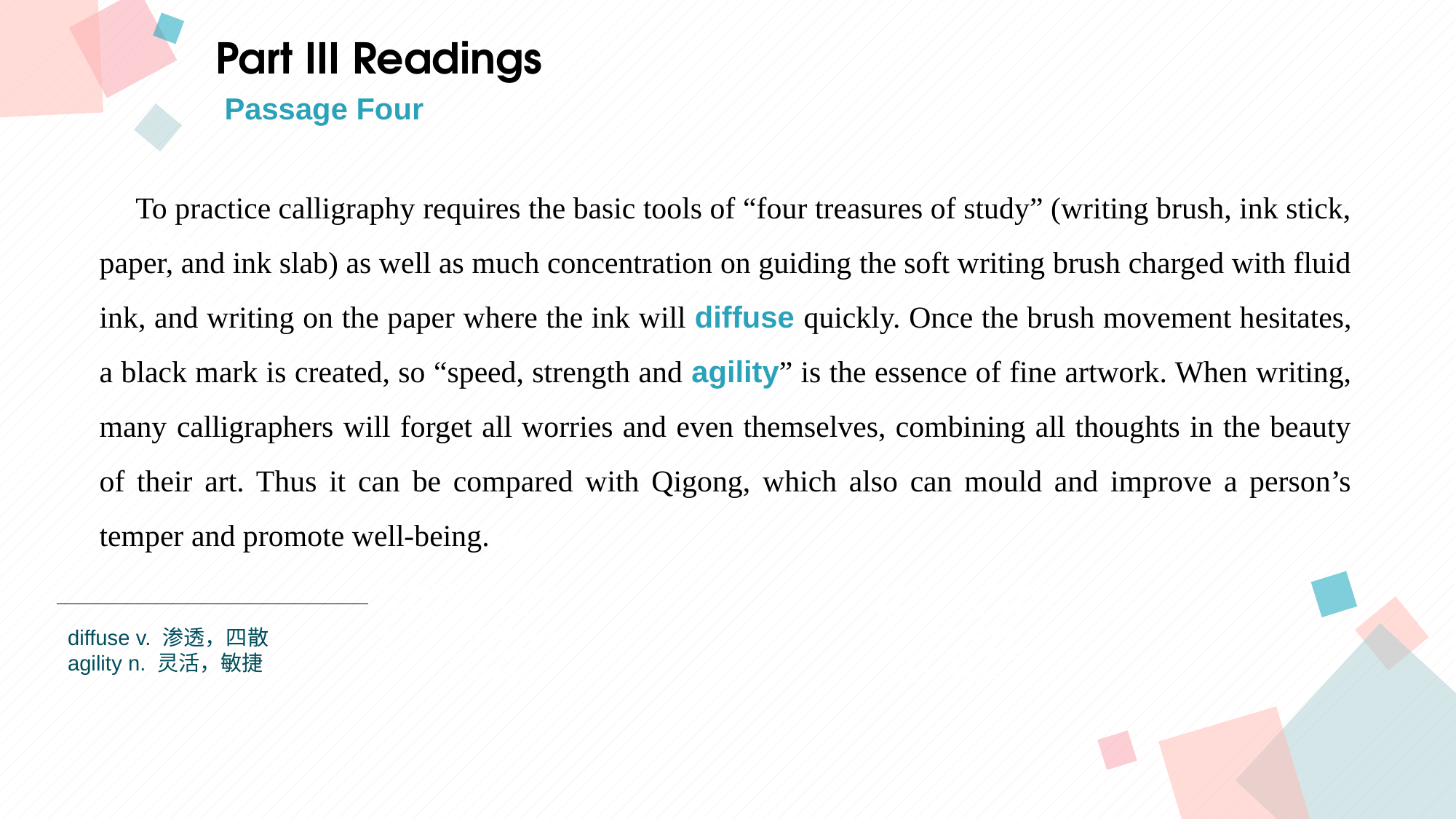

Part III Readings
Passage Four

      To practice calligraphy requires the basic tools of “four treasures of study” (writing brush, ink stick, paper, and ink slab) as well as much concentration on guiding the soft writing brush charged with fluid ink, and writing on the paper where the ink will diffuse quickly. Once the brush movement hesitates, a black mark is created, so “speed, strength and agility” is the essence of fine artwork. When writing, many calligraphers will forget all worries and even themselves, combining all thoughts in the beauty of their art. Thus it can be compared with Qigong, which also can mould and improve a person’s temper and promote well-being.

点击此处添加标题
点击此处添加标题
标题数字等都可以通过点击和重新输入进行更改，顶部“开始”面板中可以对字体、字号、颜色等进行修改。建议正文8-14号字，1.3倍字间距。
标题数字等都可以通过点击和重新输入进行更改，顶部“开始”面板中可以对字体、字号、颜色等进行修改。建议正文8-14号字，1.3倍字间距。
标题数字等都可以通过点击和重新输入进行更改，顶部“开始”面板中可以对字体、字号、颜色等进行修改。建议正文8-14号字，1.3倍字间距。
点击此处添加标题
标题数字等都可以通过点击和重新输入进行更改，顶部“开始”面板中可以对字体、字号、颜色等进行修改。建议正文8-14号字，1.3倍字间距。
标题数字等都可以通过点击和重新输入进行更改，顶部“开始”面板中可以对字体、字号、颜色等进行修改。建议正文8-14号字，1.3倍字间距。
diffuse v. 渗透，四散
agility n. 灵活，敏捷